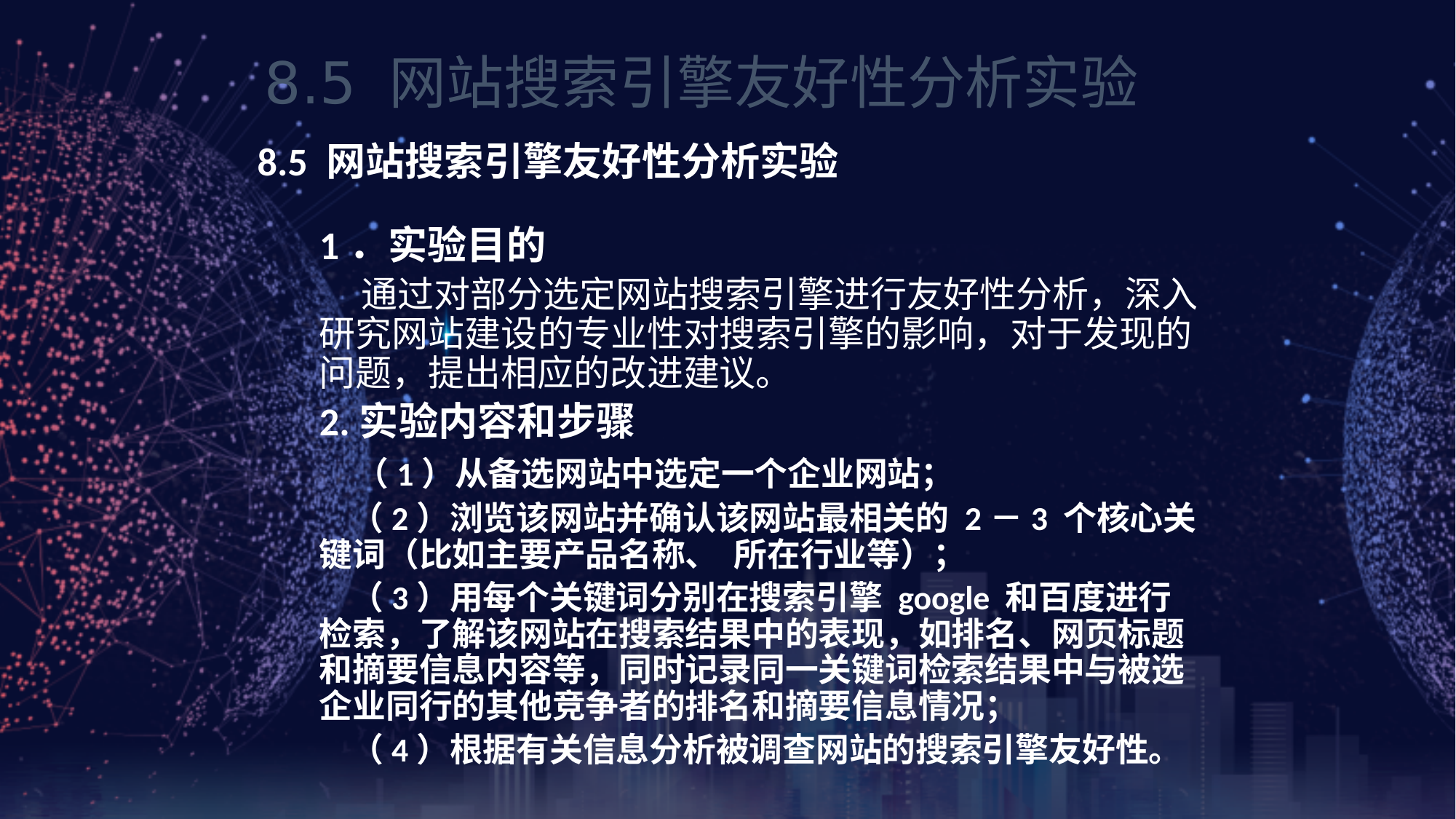

《网页设计与制作案例教程》（第3版）
8.5 网站搜索引擎友好性分析实验
8.5 网站搜索引擎友好性分析实验
1．实验目的
    通过对部分选定网站搜索引擎进行友好性分析，深入研究网站建设的专业性对搜索引擎的影响，对于发现的问题，提出相应的改进建议。
2.实验内容和步骤
   （1）从备选网站中选定一个企业网站；
   （2）浏览该网站并确认该网站最相关的 2－3 个核心关键词（比如主要产品名称、  所在行业等）；
   （3）用每个关键词分别在搜索引擎 google 和百度进行检索，了解该网站在搜索结果中的表现，如排名、网页标题和摘要信息内容等，同时记录同一关键词检索结果中与被选企业同行的其他竞争者的排名和摘要信息情况；
   （4）根据有关信息分析被调查网站的搜索引擎友好性。